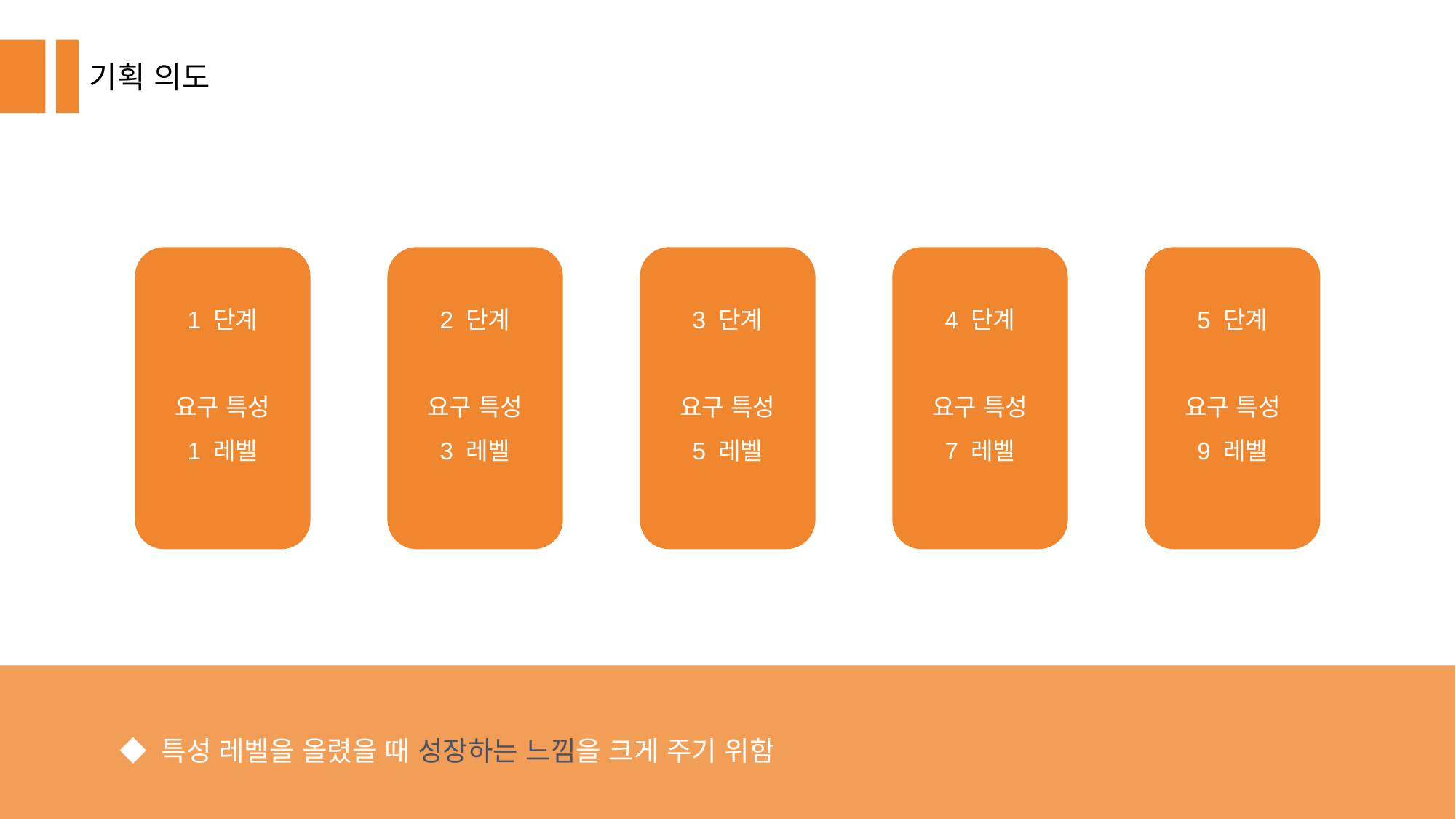

기획 의도

1 단계

요구 특성
1 레벨

2 단계

요구 특성
3 레벨

3 단계

요구 특성
5 레벨

4 단계

요구 특성
7 레벨

5 단계

요구 특성
9 레벨

	◆ 특성 레벨을 올렸을 때 성장하는 느낌을 크게 주기 위함